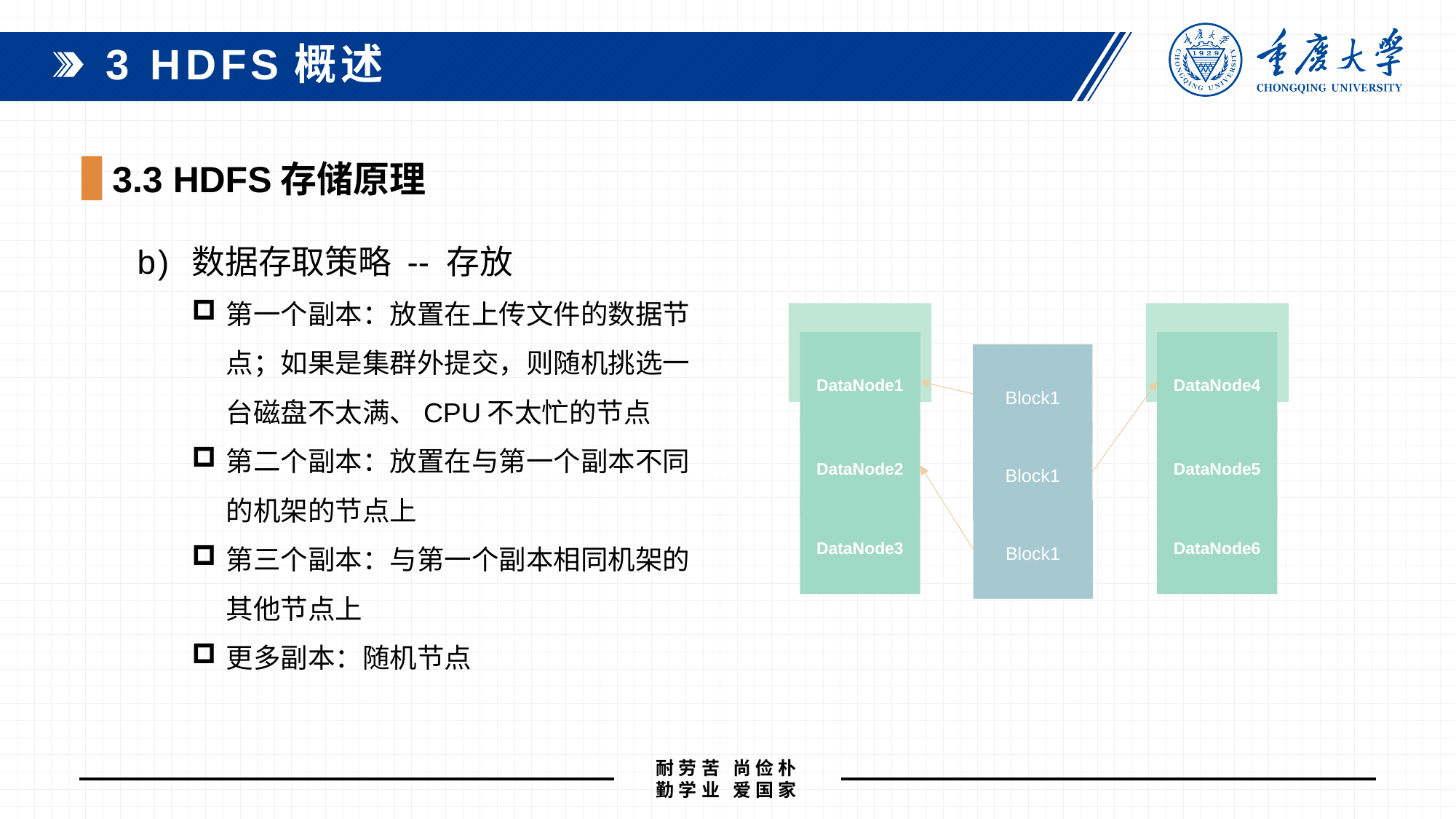

3 HDFS概述

3.3 HDFS存储原理
数据存取策略 -- 存放
第一个副本：放置在上传文件的数据节点；如果是集群外提交，则随机挑选一台磁盘不太满、CPU不太忙的节点
第二个副本：放置在与第一个副本不同的机架的节点上
第三个副本：与第一个副本相同机架的其他节点上
更多副本：随机节点

DataNode1
DataNode4
Block1
DataNode2
DataNode5
Block1
DataNode3
DataNode6
Block1